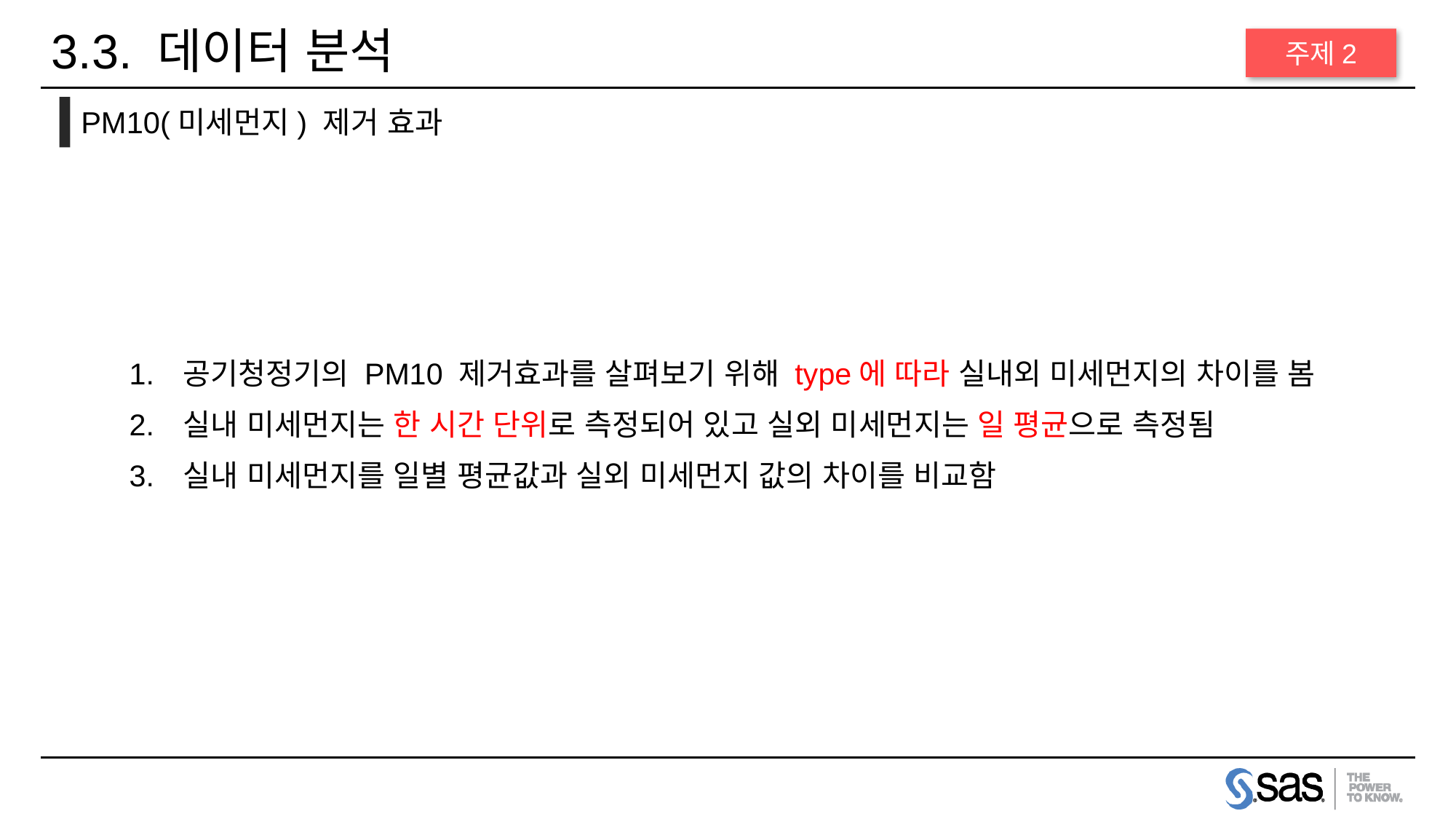

# 3.3. 데이터 분석
주제2

PM10(미세먼지) 제거 효과
공기청정기의 PM10 제거효과를 살펴보기 위해 type에 따라 실내외 미세먼지의 차이를 봄
실내 미세먼지는 한 시간 단위로 측정되어 있고 실외 미세먼지는 일 평균으로 측정됨
실내 미세먼지를 일별 평균값과 실외 미세먼지 값의 차이를 비교함